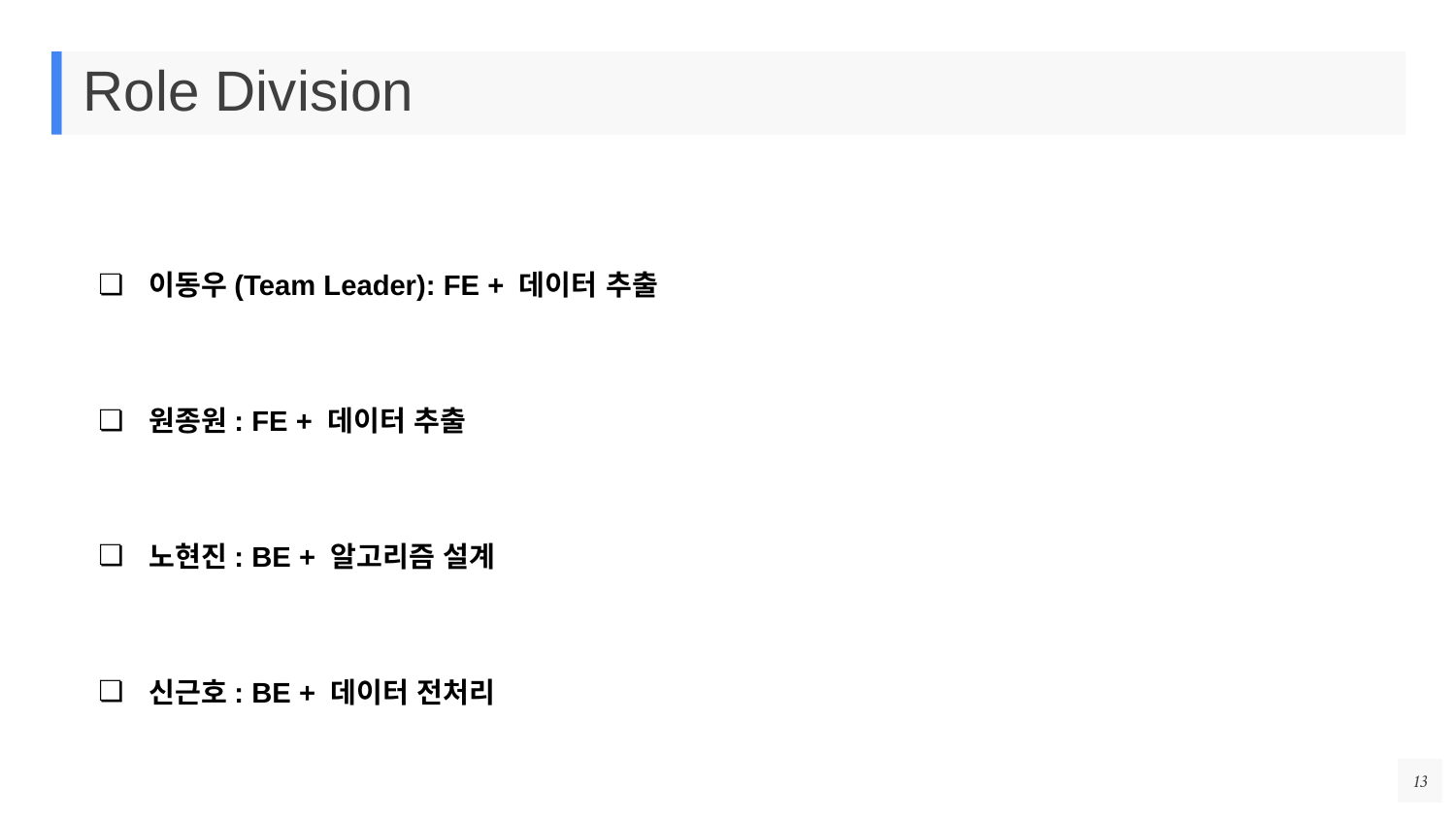

# Role Division
이동우(Team Leader): FE + 데이터 추출

원종원: FE + 데이터 추출

노현진: BE + 알고리즘 설계

신근호: BE + 데이터 전처리
13